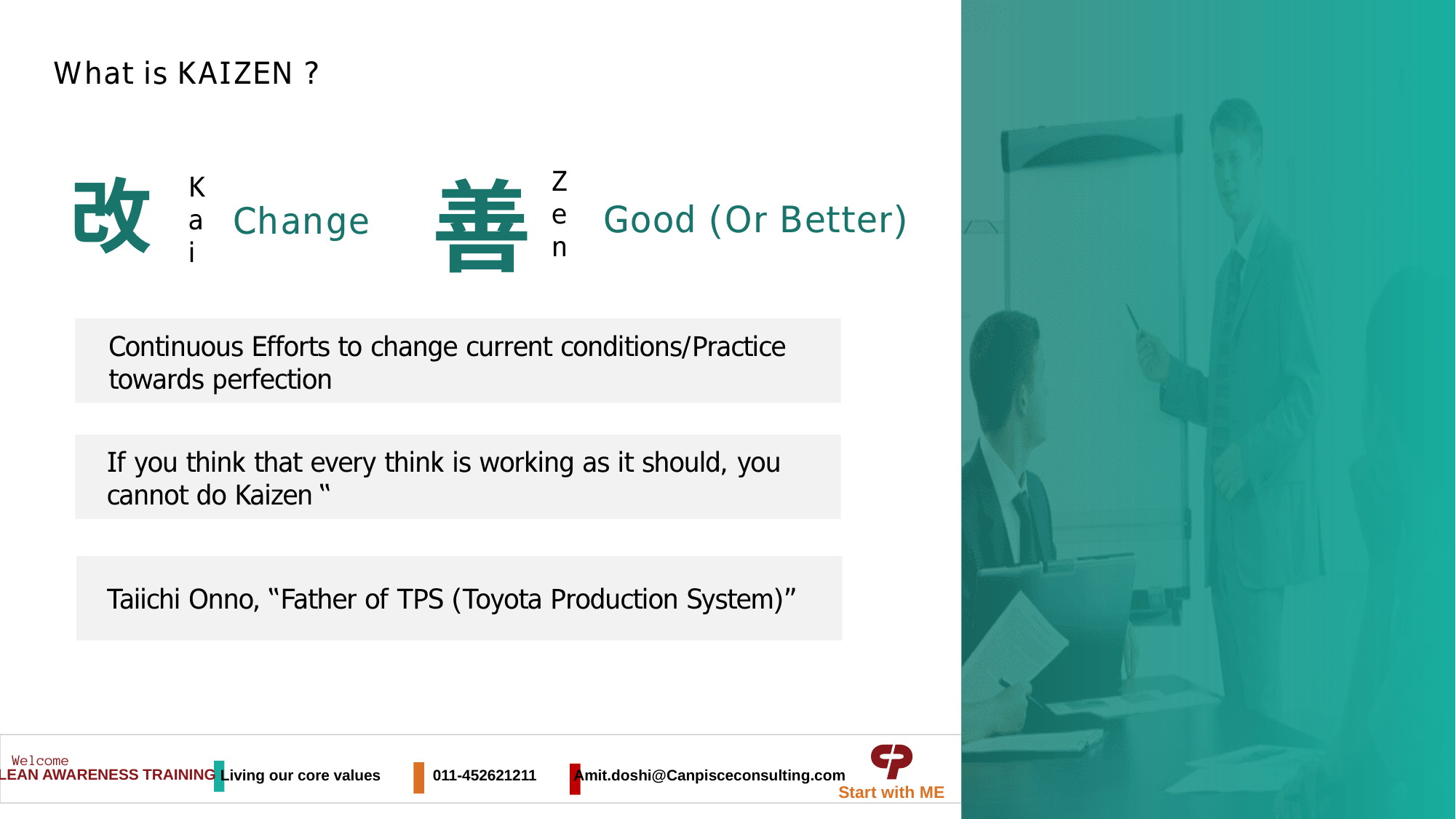

What is KAIZEN ?
善
Zen
Good (Or Better)
改
Kai
Change

Continuous Efforts to change current conditions/Practice towards perfection

If you think that every think is working as it should, you cannot do Kaizen “

Taiichi Onno, “Father of TPS (Toyota Production System)”